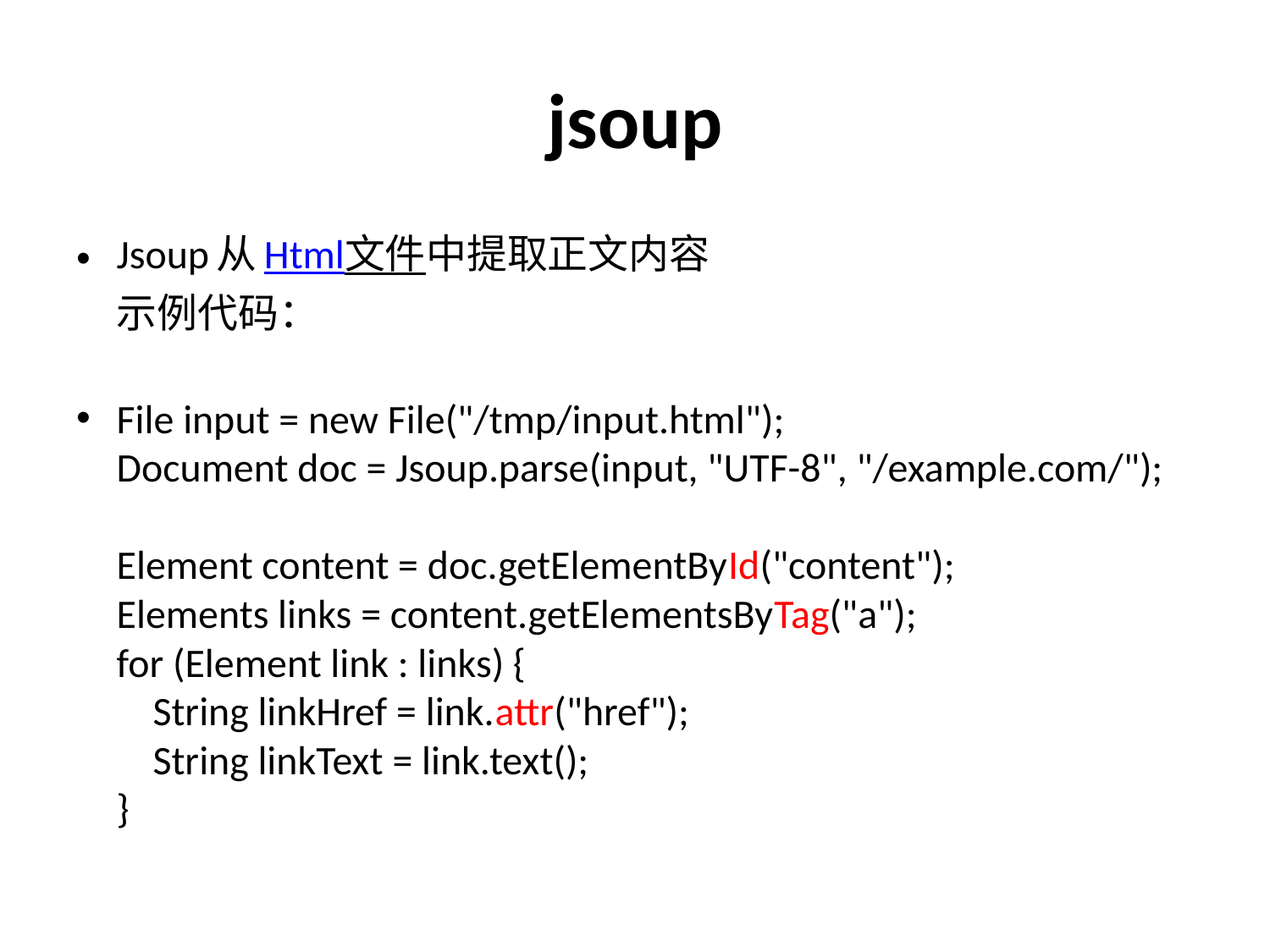

# jsoup
Jsoup从Html文件中提取正文内容
示例代码：
File input = new File("/tmp/input.html");
Document doc = Jsoup.parse(input, "UTF-8", "/example.com/");
Element content = doc.getElementById("content");
Elements links = content.getElementsByTag("a");
for (Element link : links) {
    String linkHref = link.attr("href");
    String linkText = link.text();
}